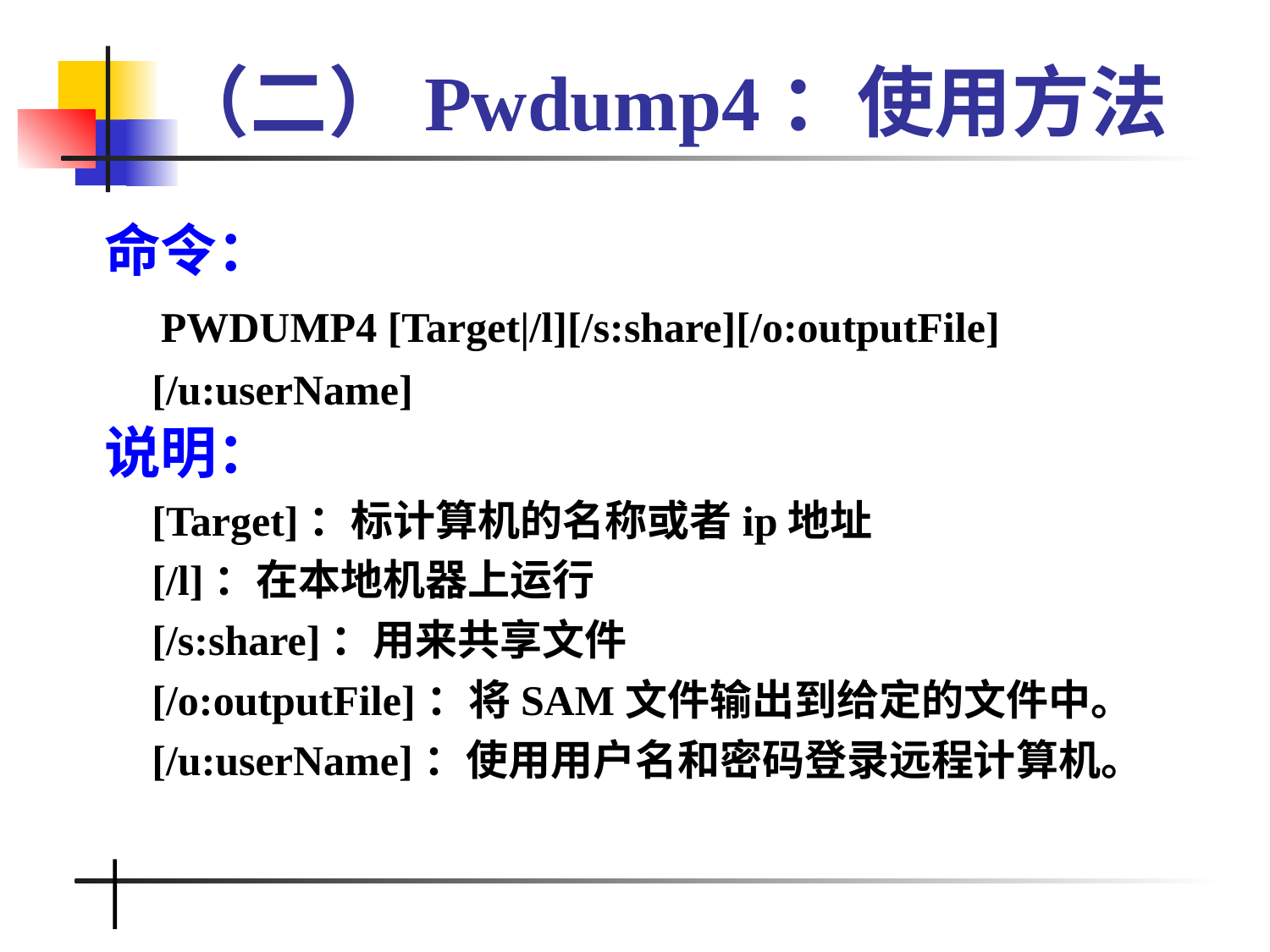

# （二）Pwdump4：使用方法
命令：
    PWDUMP4 [Target|/l][/s:share][/o:outputFile] [/u:userName]
说明：
[Target]：标计算机的名称或者ip地址
[/l]：在本地机器上运行
[/s:share]：用来共享文件
[/o:outputFile]：将SAM文件输出到给定的文件中。
[/u:userName]：使用用户名和密码登录远程计算机。